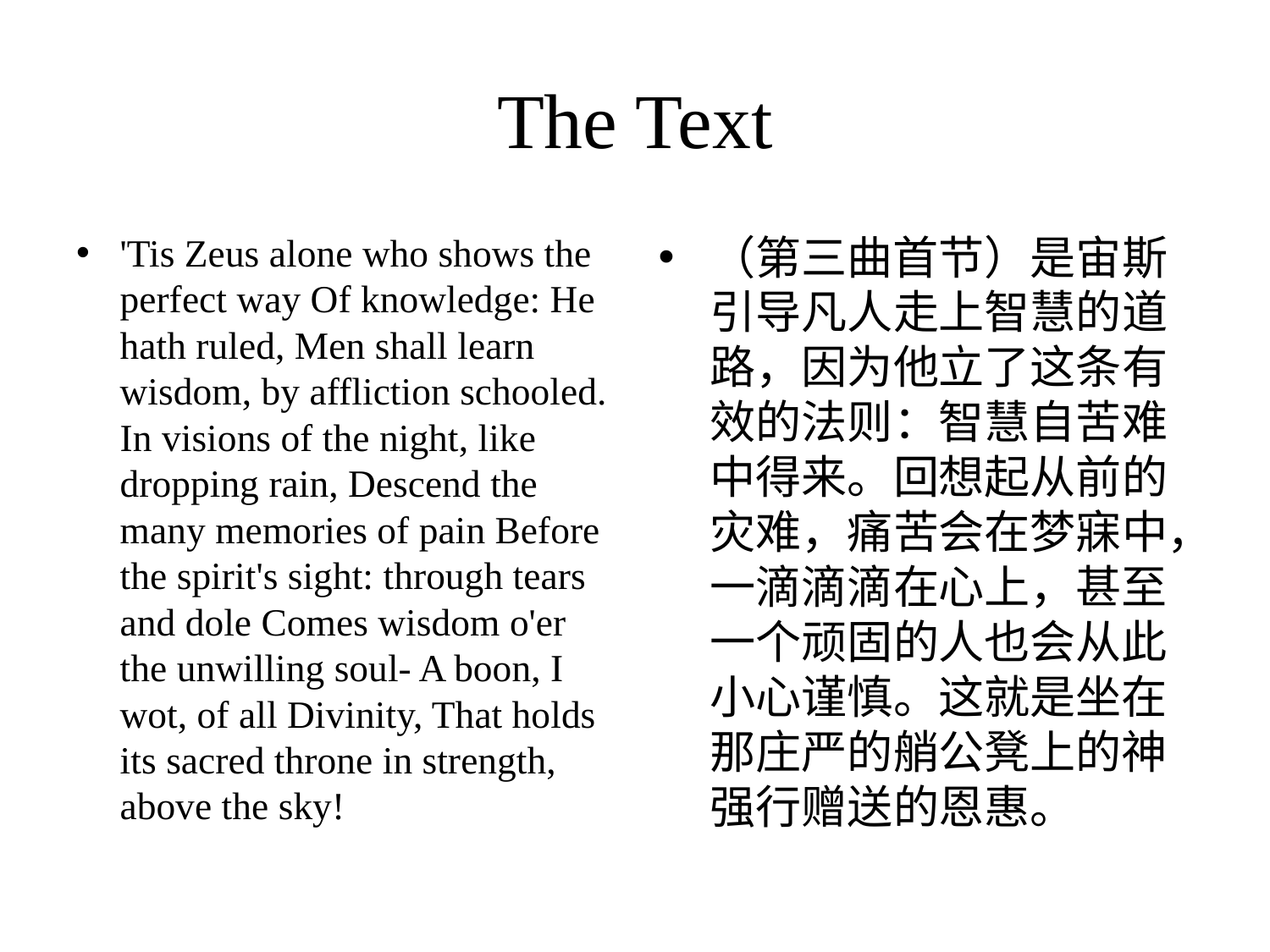

# The Text
'Tis Zeus alone who shows the perfect way Of knowledge: He hath ruled, Men shall learn wisdom, by affliction schooled. In visions of the night, like dropping rain, Descend the many memories of pain Before the spirit's sight: through tears and dole Comes wisdom o'er the unwilling soul- A boon, I wot, of all Divinity, That holds its sacred throne in strength, above the sky!
（第三曲首节）是宙斯引导凡人走上智慧的道路，因为他立了这条有效的法则：智慧自苦难中得来。回想起从前的灾难，痛苦会在梦寐中，一滴滴滴在心上，甚至一个顽固的人也会从此小心谨慎。这就是坐在那庄严的艄公凳上的神强行赠送的恩惠。